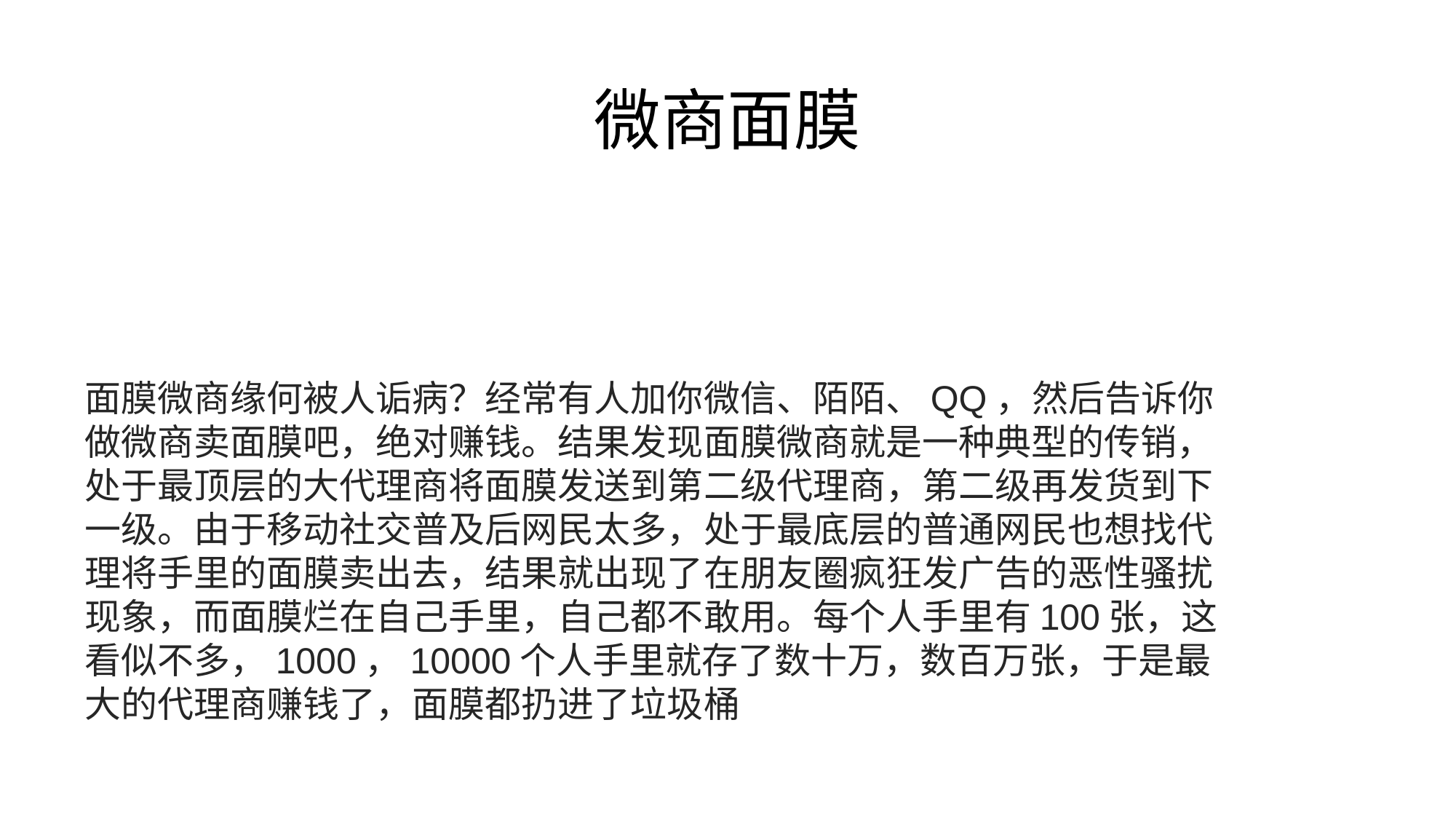

# 微商面膜
面膜微商缘何被人诟病？经常有人加你微信、陌陌、QQ，然后告诉你做微商卖面膜吧，绝对赚钱。结果发现面膜微商就是一种典型的传销，处于最顶层的大代理商将面膜发送到第二级代理商，第二级再发货到下一级。由于移动社交普及后网民太多，处于最底层的普通网民也想找代理将手里的面膜卖出去，结果就出现了在朋友圈疯狂发广告的恶性骚扰现象，而面膜烂在自己手里，自己都不敢用。每个人手里有100张，这看似不多，1000，10000个人手里就存了数十万，数百万张，于是最大的代理商赚钱了，面膜都扔进了垃圾桶